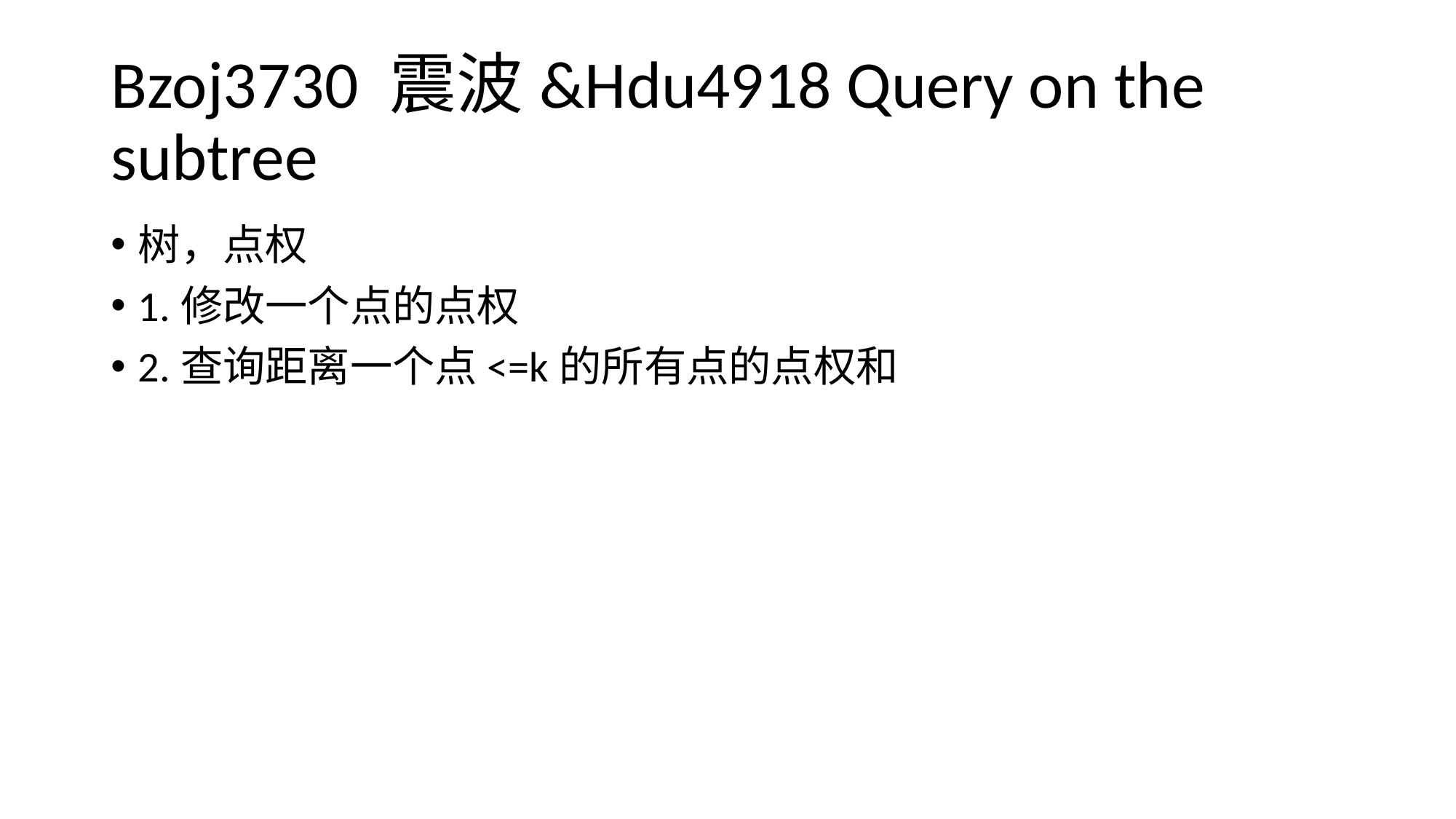

# Bzoj3730 震波&Hdu4918 Query on the subtree
树，点权
1.修改一个点的点权
2.查询距离一个点<=k的所有点的点权和